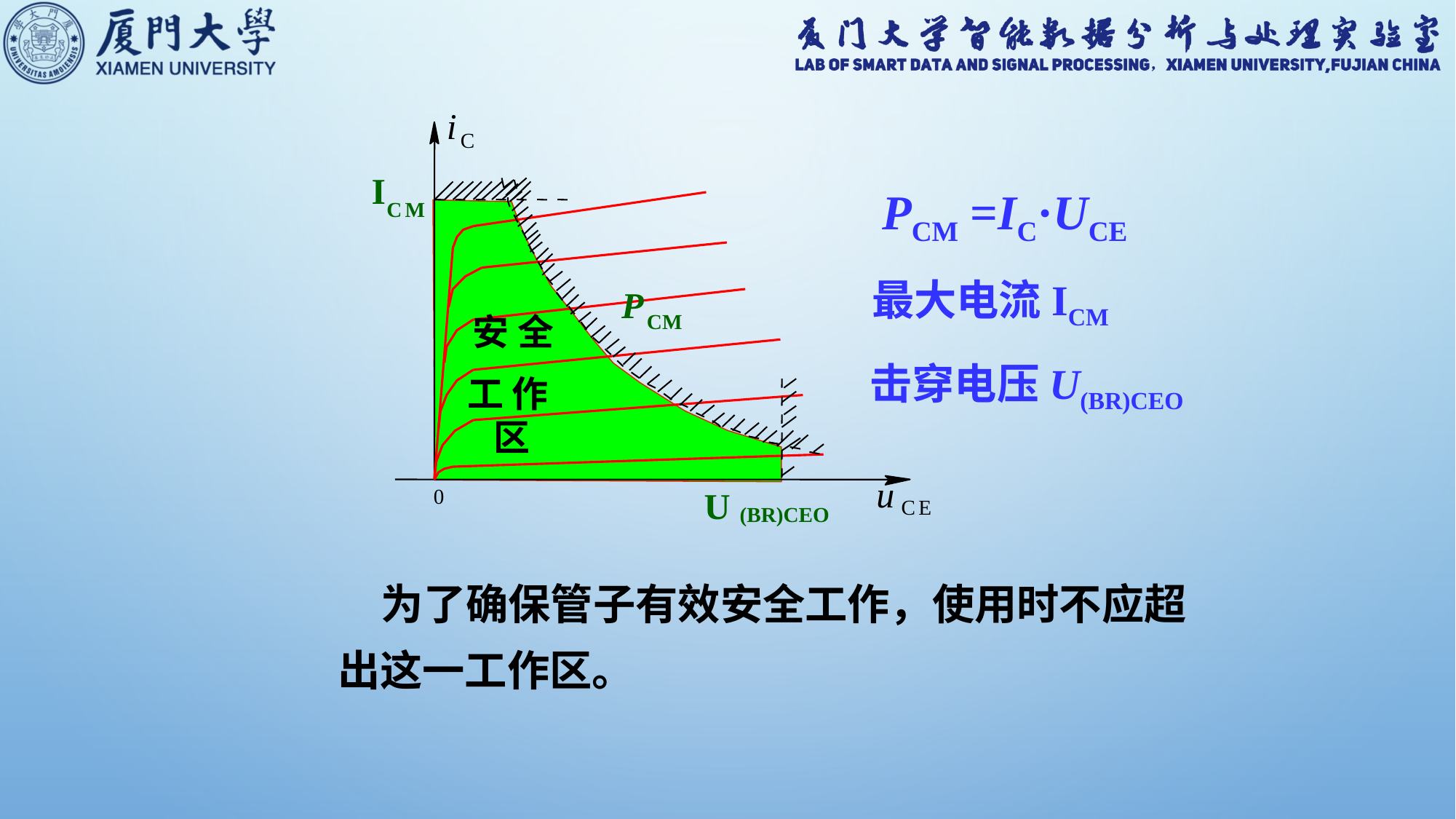

i

C

u

0
C
E
PCM =IC·UCE
I

C
M

P

C
M

最大电流ICM
安 全
工 作  区
击穿电压U(BR)CEO

U
(BR)CEO
       为了确保管子有效安全工作，使用时不应超出这一工作区。
247